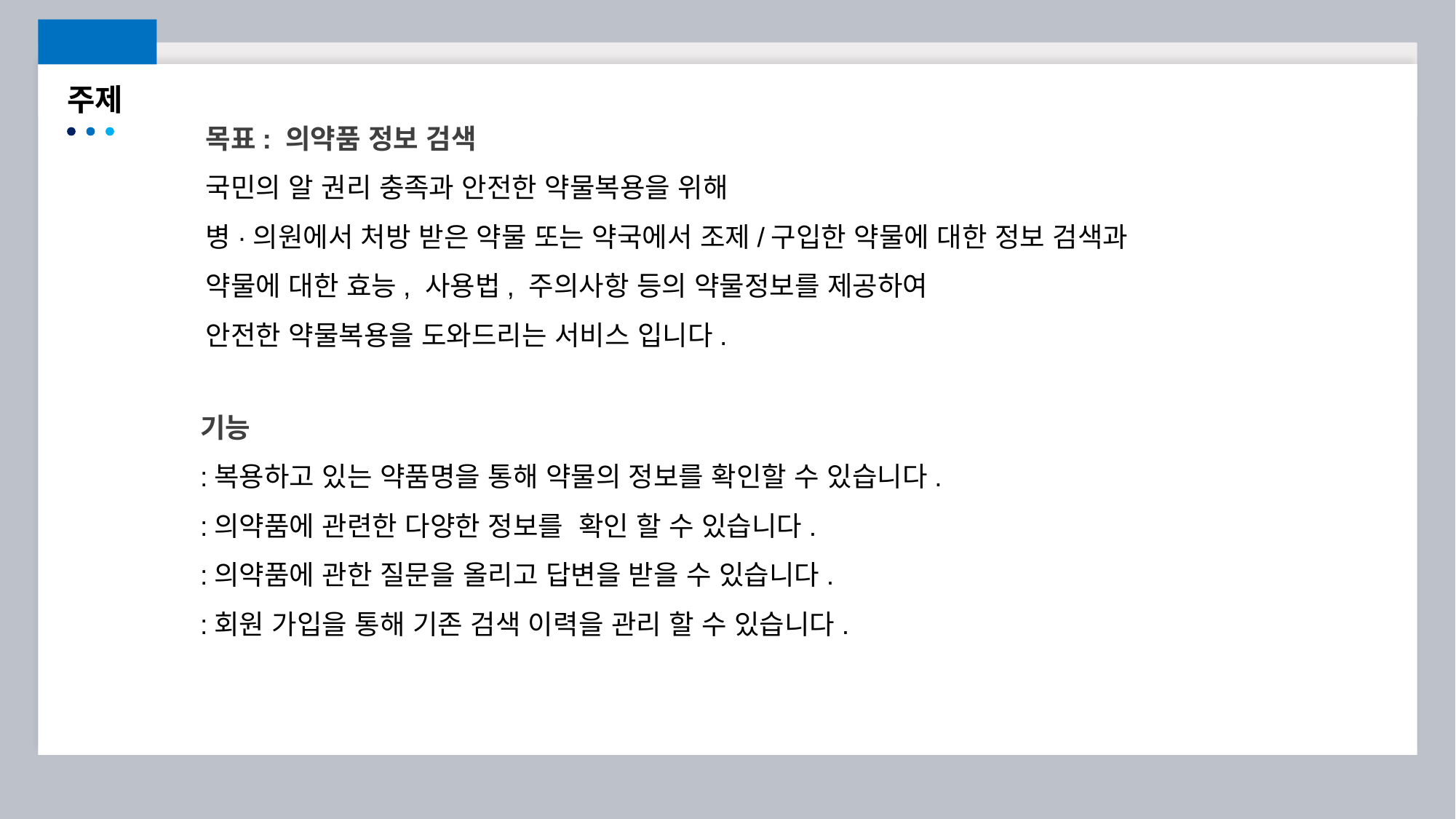

주제
목표: 의약품 정보 검색
국민의 알 권리 충족과 안전한 약물복용을 위해
병·의원에서 처방 받은 약물 또는 약국에서 조제/구입한 약물에 대한 정보 검색과
약물에 대한 효능, 사용법, 주의사항 등의 약물정보를 제공하여
안전한 약물복용을 도와드리는 서비스 입니다.

기능
:복용하고 있는 약품명을 통해 약물의 정보를 확인할 수 있습니다.
:의약품에 관련한 다양한 정보를  확인 할 수 있습니다.
:의약품에 관한 질문을 올리고 답변을 받을 수 있습니다.
:회원 가입을 통해 기존 검색 이력을 관리 할 수 있습니다.